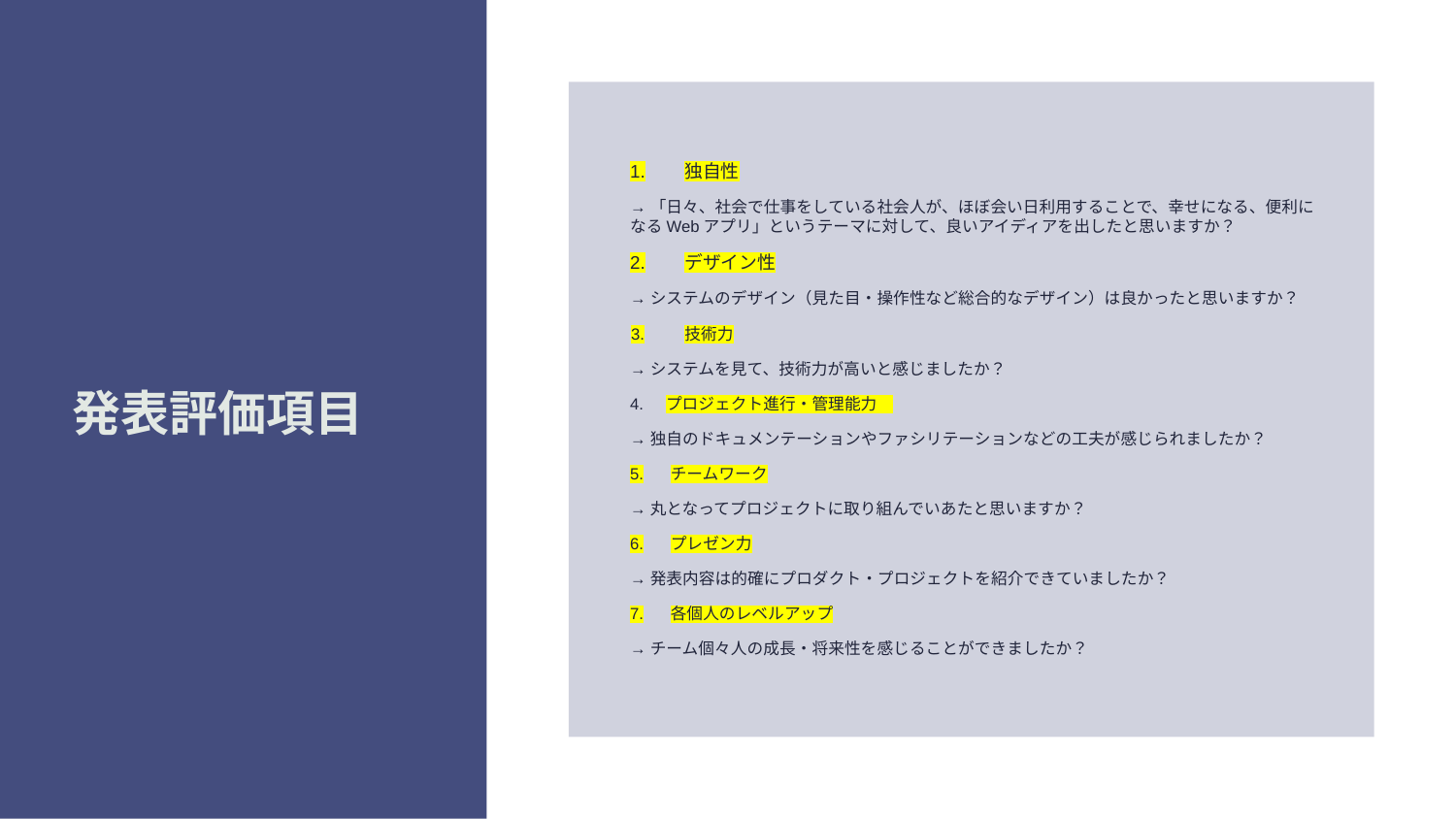

独自性
→「日々、社会で仕事をしている社会人が、ほぼ会い日利用することで、幸せになる、便利になるWebアプリ」というテーマに対して、良いアイディアを出したと思いますか？
デザイン性
→システムのデザイン（見た目・操作性など総合的なデザイン）は良かったと思いますか？
技術力
→システムを見て、技術力が高いと感じましたか？
4.    プロジェクト進行・管理能力
→独自のドキュメンテーションやファシリテーションなどの工夫が感じられましたか？
チームワーク
→丸となってプロジェクトに取り組んでいあたと思いますか？
プレゼン力
→発表内容は的確にプロダクト・プロジェクトを紹介できていましたか？
各個人のレベルアップ
→チーム個々人の成長・将来性を感じることができましたか？

# 発表評価項目